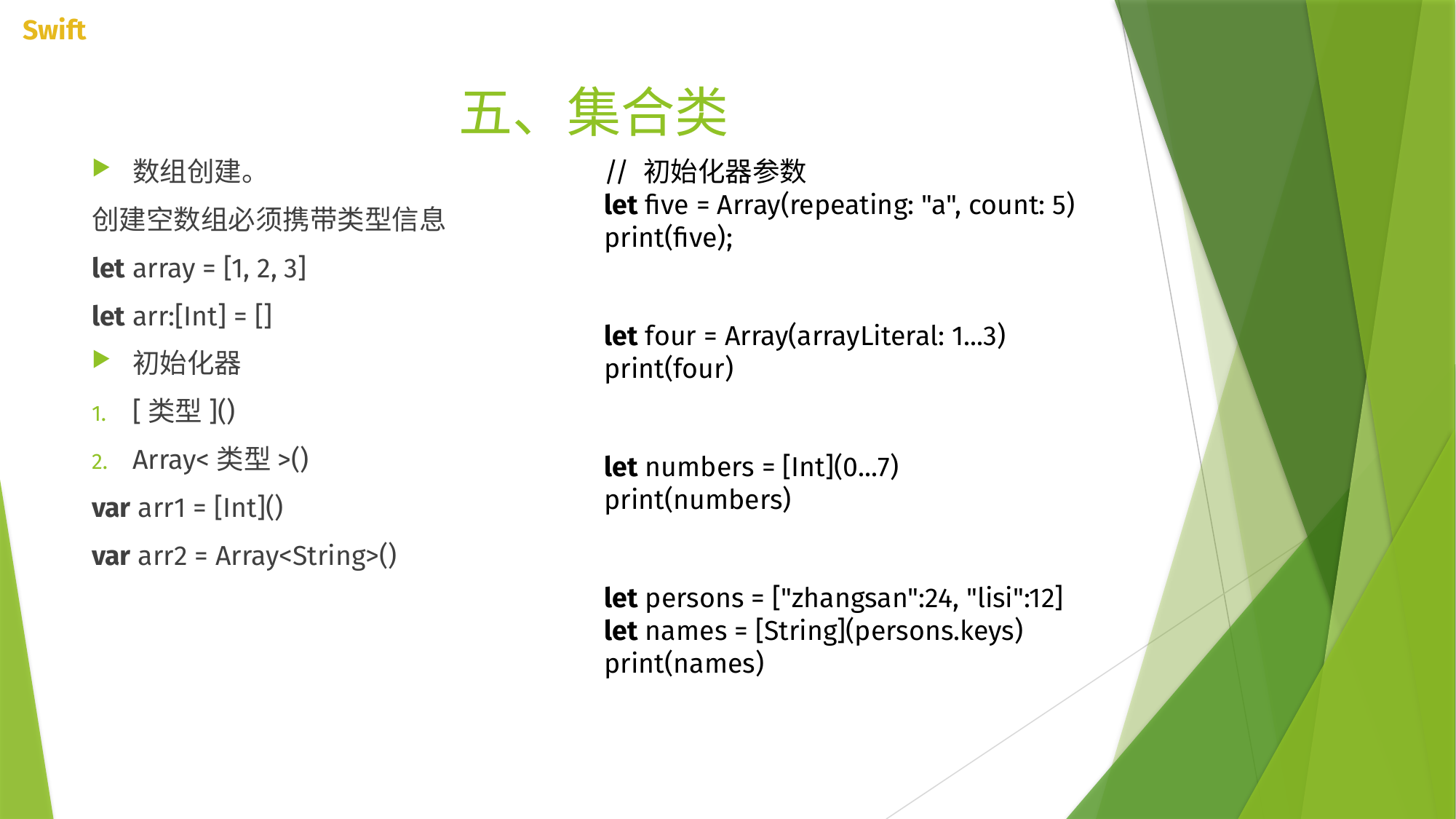

# 五、集合类
数组创建。
创建空数组必须携带类型信息
let array = [1, 2, 3]
let arr:[Int] = []
初始化器
[类型]()
Array<类型>()
var arr1 = [Int]()
var arr2 = Array<String>()

// 初始化器参数
let five = Array(repeating: "a", count: 5)
print(five);

let four = Array(arrayLiteral: 1...3)
print(four)

let numbers = [Int](0...7)
print(numbers)

let persons = ["zhangsan":24, "lisi":12]
let names = [String](persons.keys)
print(names)